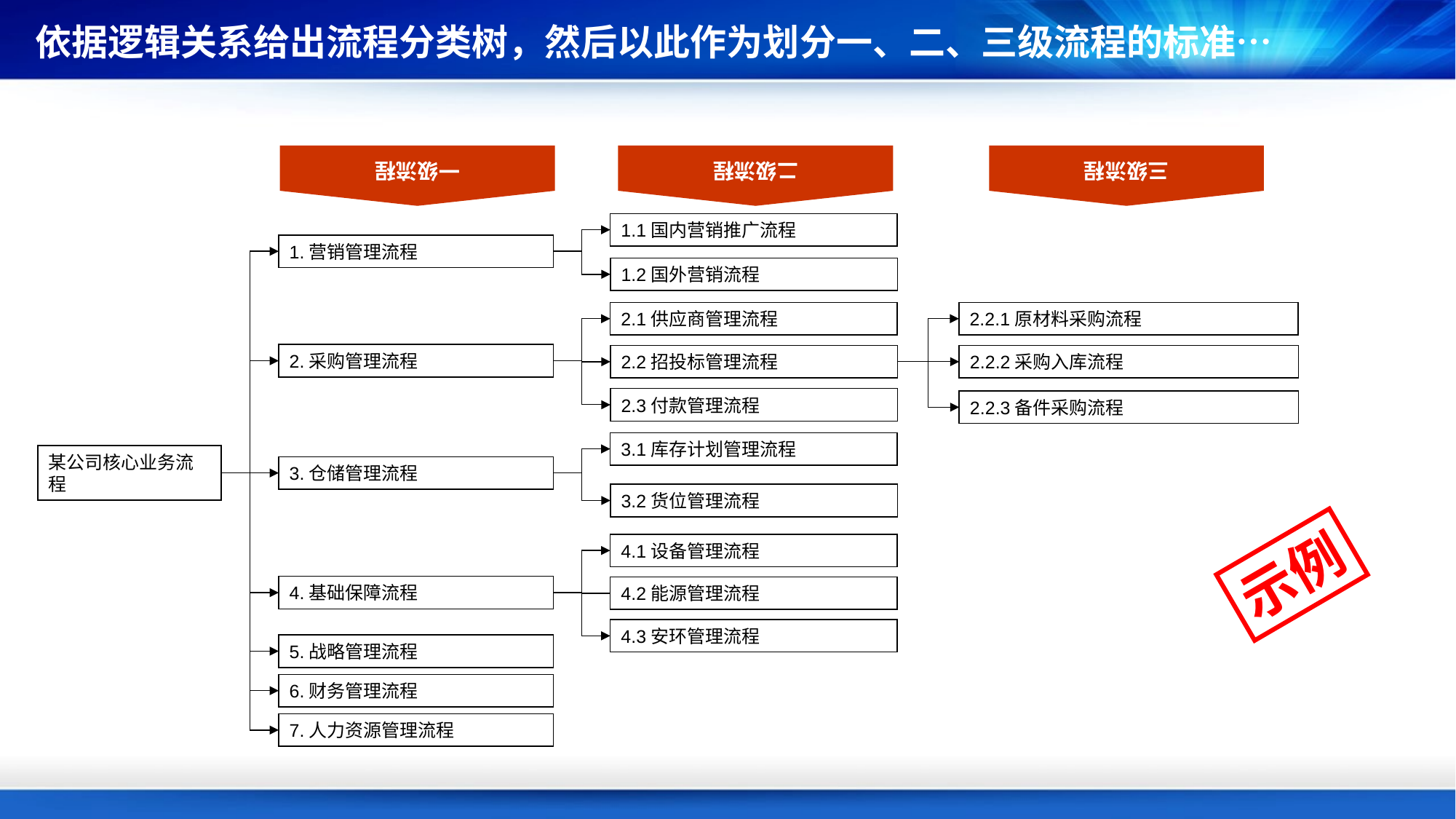

依据逻辑关系给出流程分类树，然后以此作为划分一、二、三级流程的标准…
一级流程
二级流程
三级流程
1.1国内营销推广流程
1.营销管理流程
1.2国外营销流程
2.1供应商管理流程
2.2.1原材料采购流程
2.采购管理流程
2.2招投标管理流程
2.2.2采购入库流程
2.3付款管理流程
2.2.3备件采购流程
3.1库存计划管理流程
某公司核心业务流程
3.仓储管理流程
3.2货位管理流程
4.1设备管理流程
示例
4.基础保障流程
4.2能源管理流程
4.3安环管理流程
5.战略管理流程
6.财务管理流程
7.人力资源管理流程